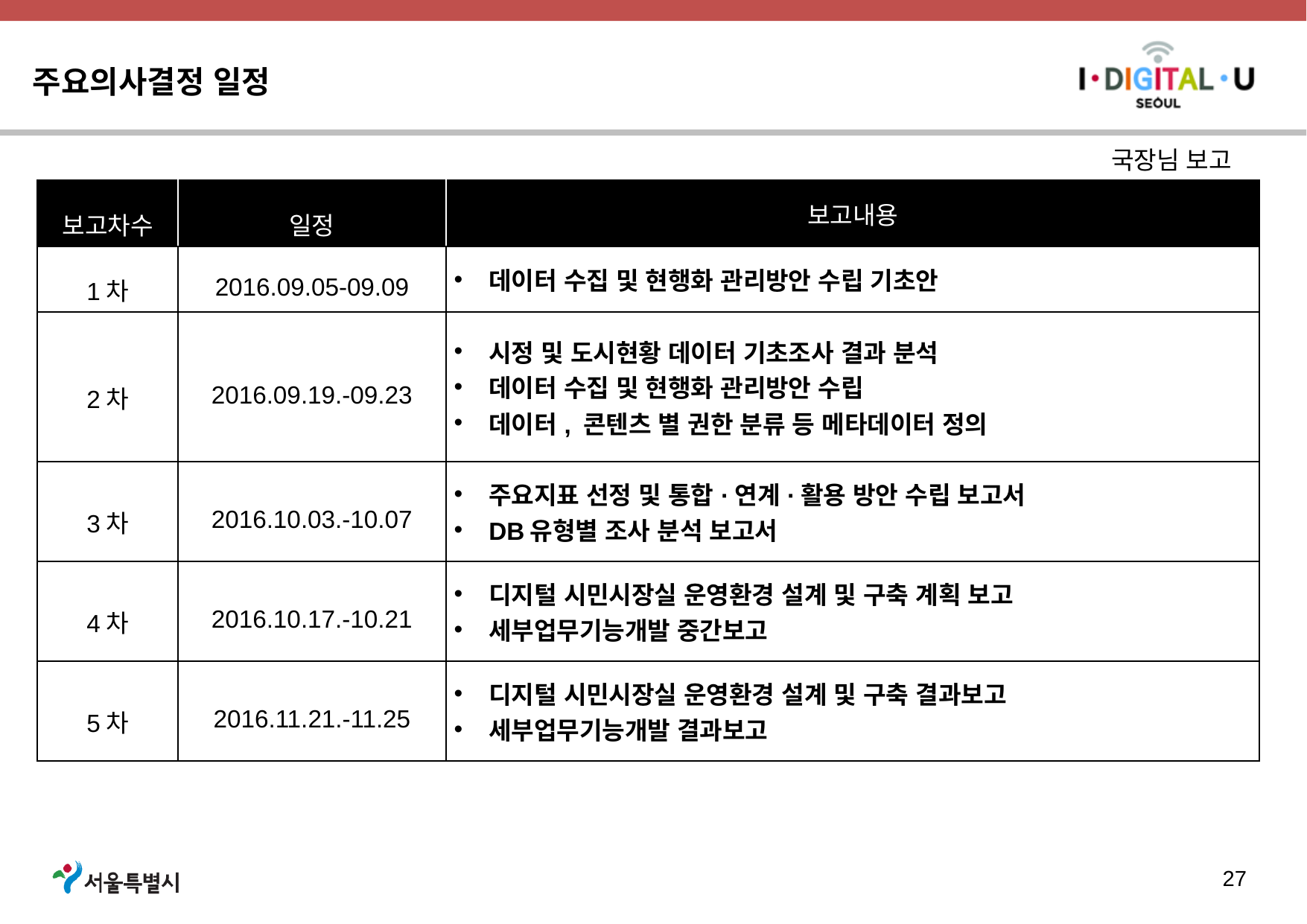

주요의사결정 일정
국장님 보고
| 보고차수 | 일정 | 보고내용 |
| --- | --- | --- |
| 1차 | 2016.09.05-09.09 | 데이터 수집 및 현행화 관리방안 수립 기초안 |
| 2차 | 2016.09.19.-09.23 | 시정 및 도시현황 데이터 기초조사 결과 분석 데이터 수집 및 현행화 관리방안 수립 데이터, 콘텐츠 별 권한 분류 등 메타데이터 정의 |
| 3차 | 2016.10.03.-10.07 | 주요지표 선정 및 통합·연계·활용 방안 수립 보고서 DB유형별 조사 분석 보고서 |
| 4차 | 2016.10.17.-10.21 | 디지털 시민시장실 운영환경 설계 및 구축 계획 보고 세부업무기능개발 중간보고 |
| 5차 | 2016.11.21.-11.25 | 디지털 시민시장실 운영환경 설계 및 구축 결과보고 세부업무기능개발 결과보고 |